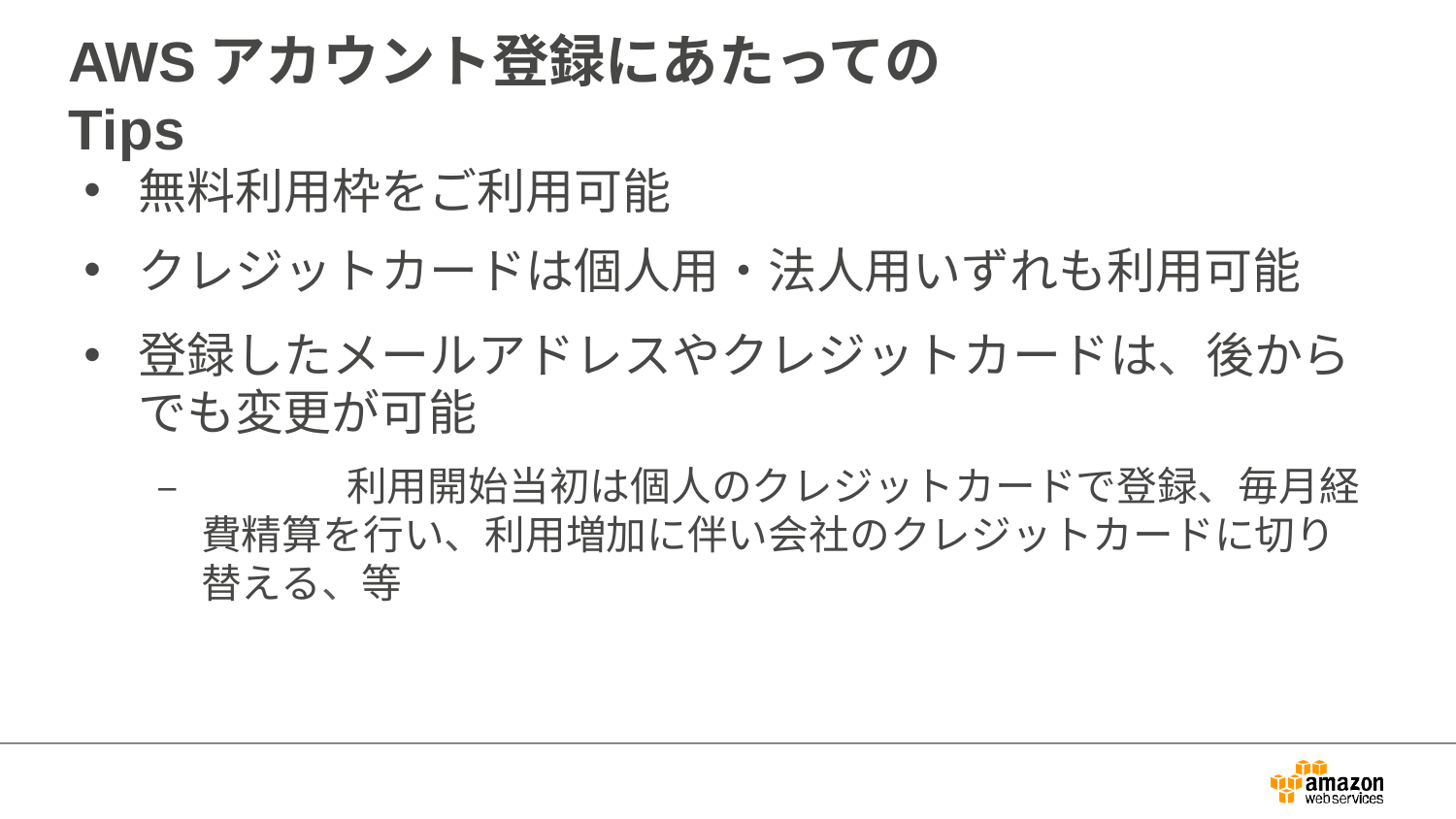

# AWSアカウント登録にあたってのTips
無料利用枠をご利用可能
クレジットカードは個人用・法人用いずれも利用可能
登録したメールアドレスやクレジットカードは、後からでも変更が可能
–		利用開始当初は個人のクレジットカードで登録、毎月経費精算を行い、利用増加に伴い会社のクレジットカードに切り替える、等